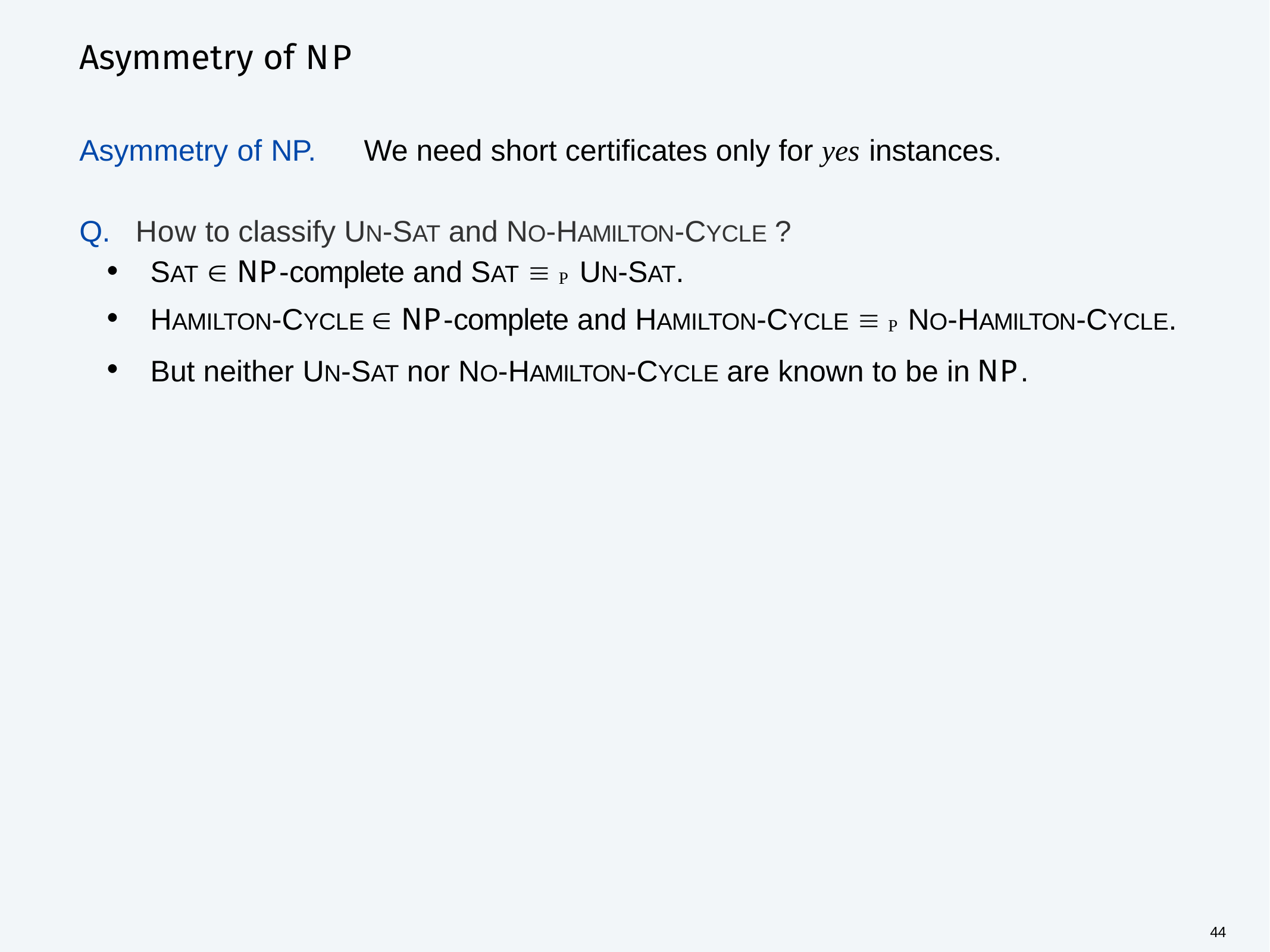

# Asymmetry of NP
Asymmetry of NP.	We need short certificates only for yes instances.

Q.	How to classify UN-SAT and NO-HAMILTON-CYCLE ?
・SAT ∈ NP-complete and SAT ≡ P UN-SAT.
・HAMILTON-CYCLE ∈ NP-complete and HAMILTON-CYCLE ≡ P NO-HAMILTON-CYCLE.
・But neither UN-SAT nor NO-HAMILTON-CYCLE are known to be in NP.
44